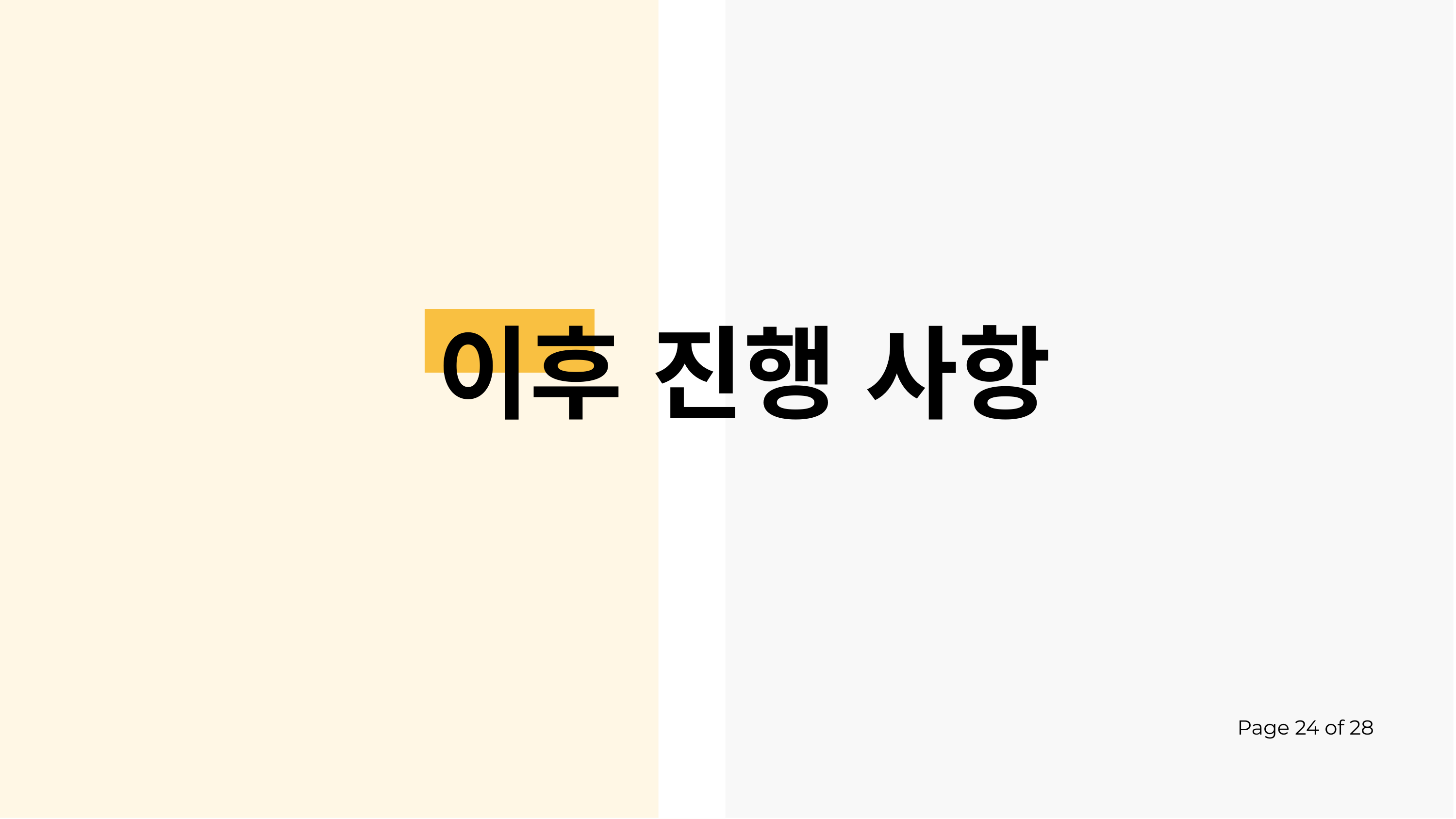

이후 진행 사항
Page 24 of 28